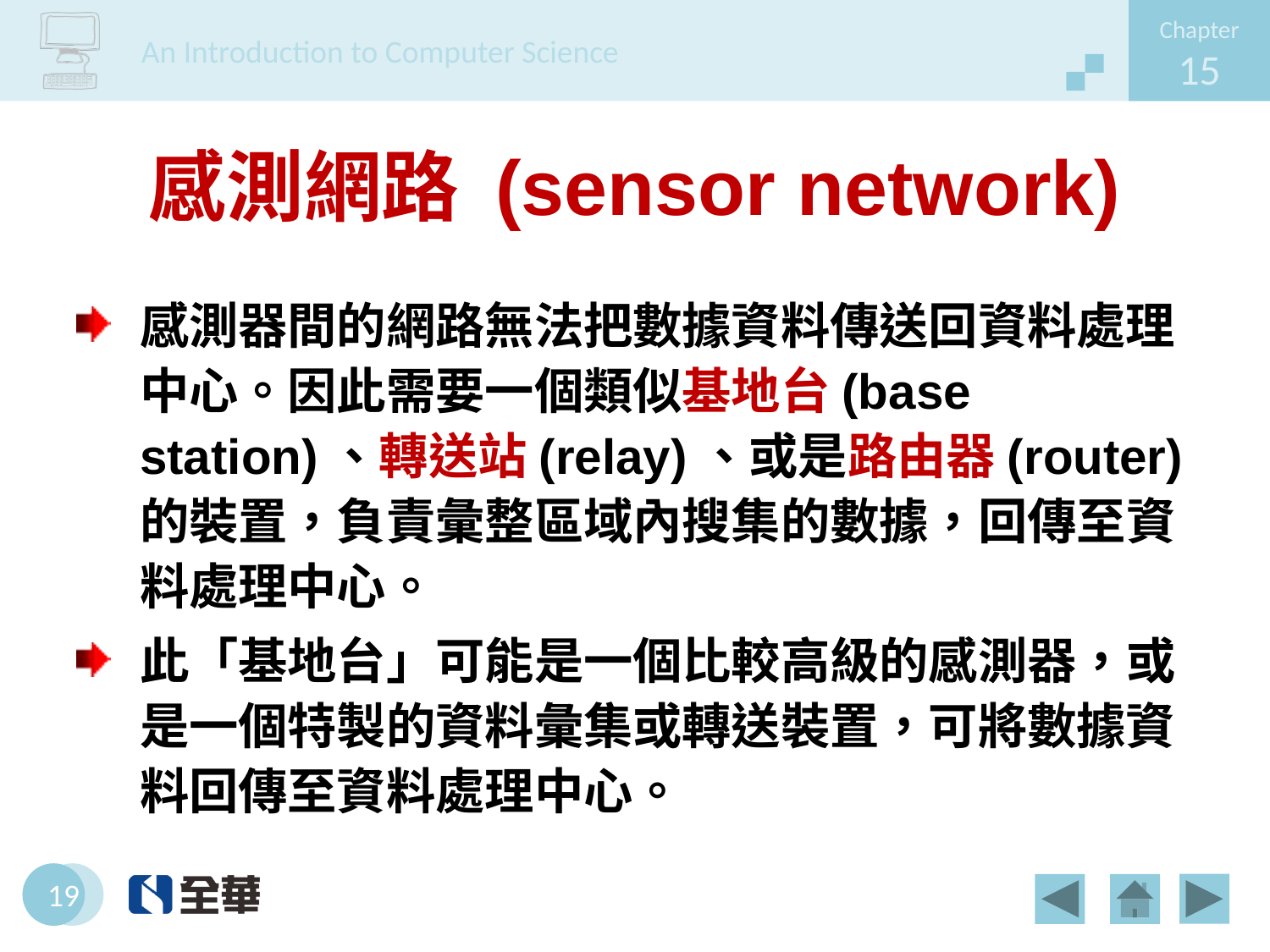

# 感測網路 (sensor network)
感測器間的網路無法把數據資料傳送回資料處理中心。因此需要一個類似基地台(base station)、轉送站(relay)、或是路由器(router)的裝置，負責彙整區域內搜集的數據，回傳至資料處理中心。
此「基地台」可能是一個比較高級的感測器，或是一個特製的資料彙集或轉送裝置，可將數據資料回傳至資料處理中心。